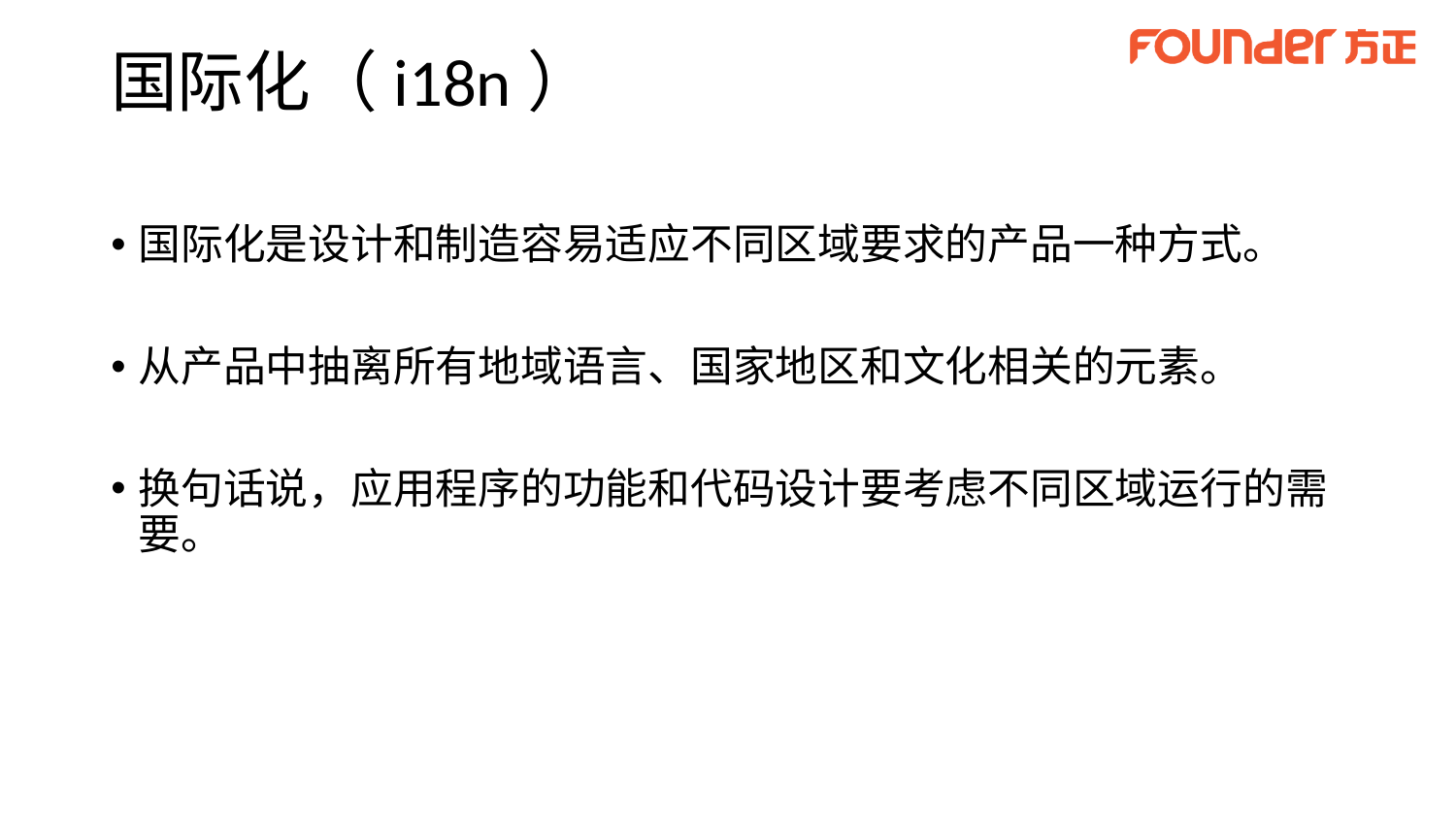

# 国际化（i18n）
国际化是设计和制造容易适应不同区域要求的产品一种方式。

从产品中抽离所有地域语言、国家地区和文化相关的元素。

换句话说，应用程序的功能和代码设计要考虑不同区域运行的需要。